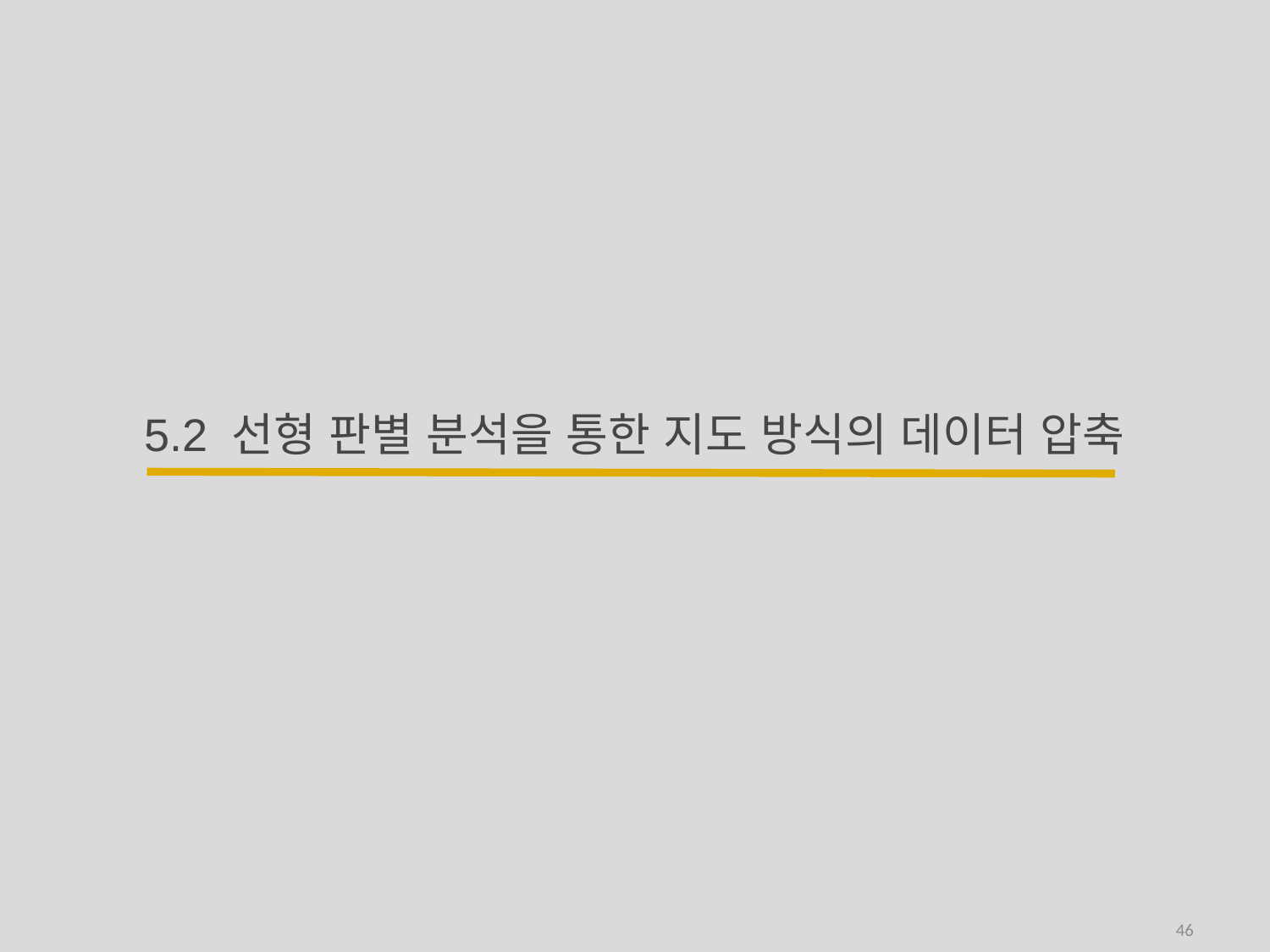

# 5.2 선형 판별 분석을 통한 지도 방식의 데이터 압축
46